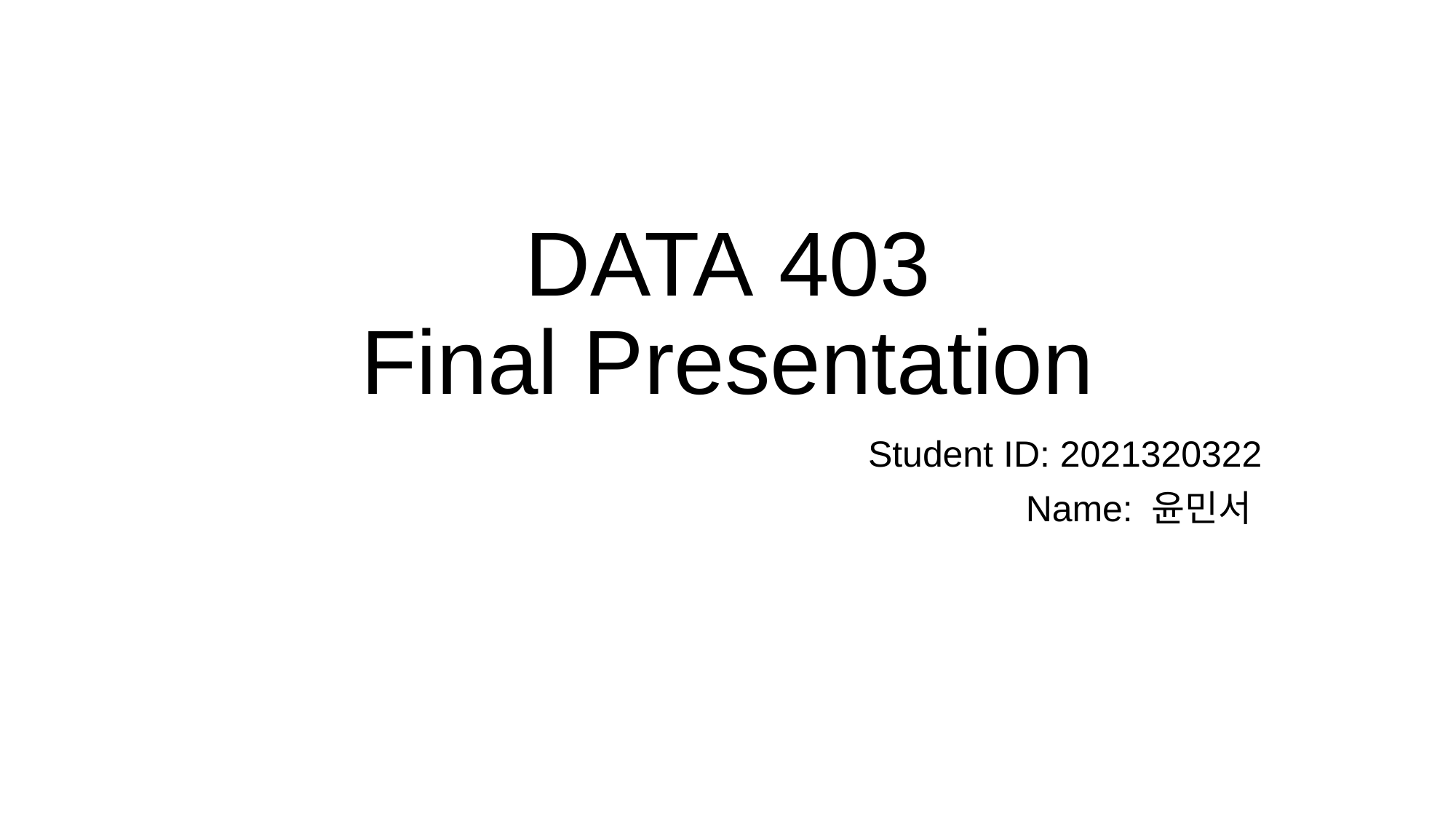

# DATA 403 Final Presentation
Student ID: 2021320322
Name: 윤민서